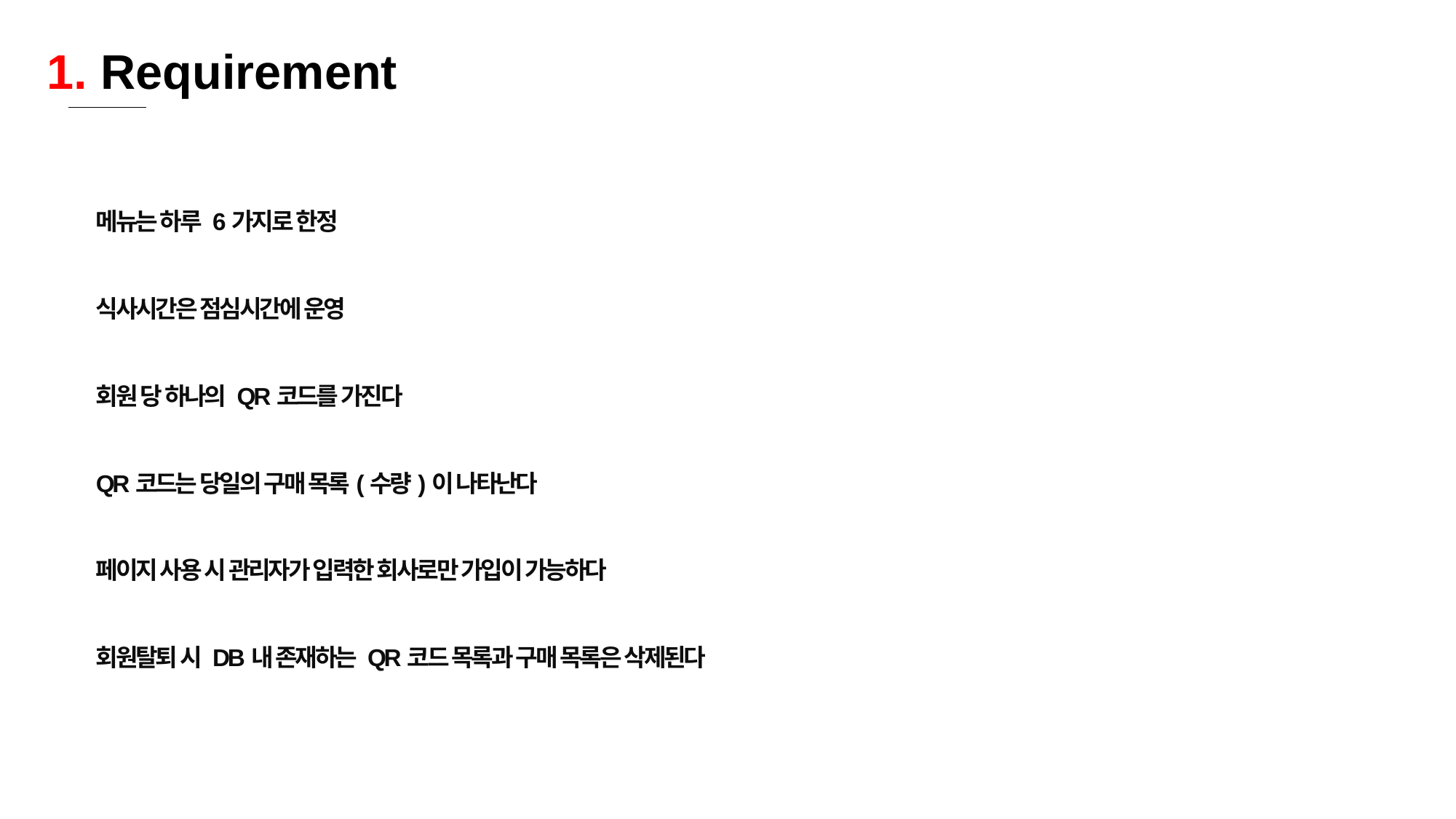

1. Requirement
메뉴는 하루 6가지로 한정

식사시간은 점심시간에 운영

회원 당 하나의 QR코드를 가진다

QR코드는 당일의 구매 목록(수량)이 나타난다

페이지 사용 시 관리자가 입력한 회사로만 가입이 가능하다

회원탈퇴 시 DB내 존재하는 QR코드 목록과 구매 목록은 삭제된다